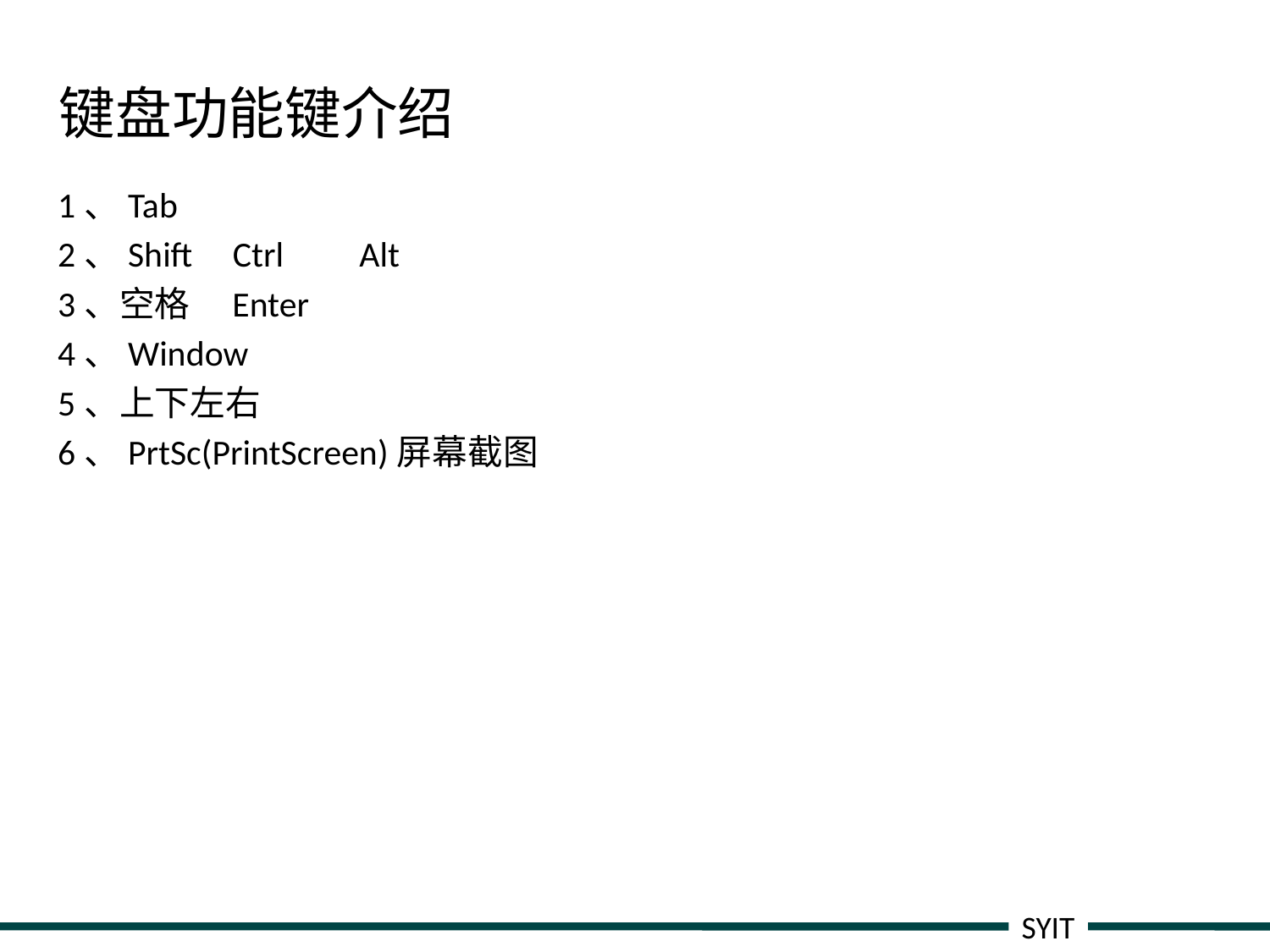

# 键盘功能键介绍
1、Tab
2、Shift     Ctrl	Alt
3、空格	Enter
4、Window
5、上下左右
6、PrtSc(PrintScreen)屏幕截图

SYIT